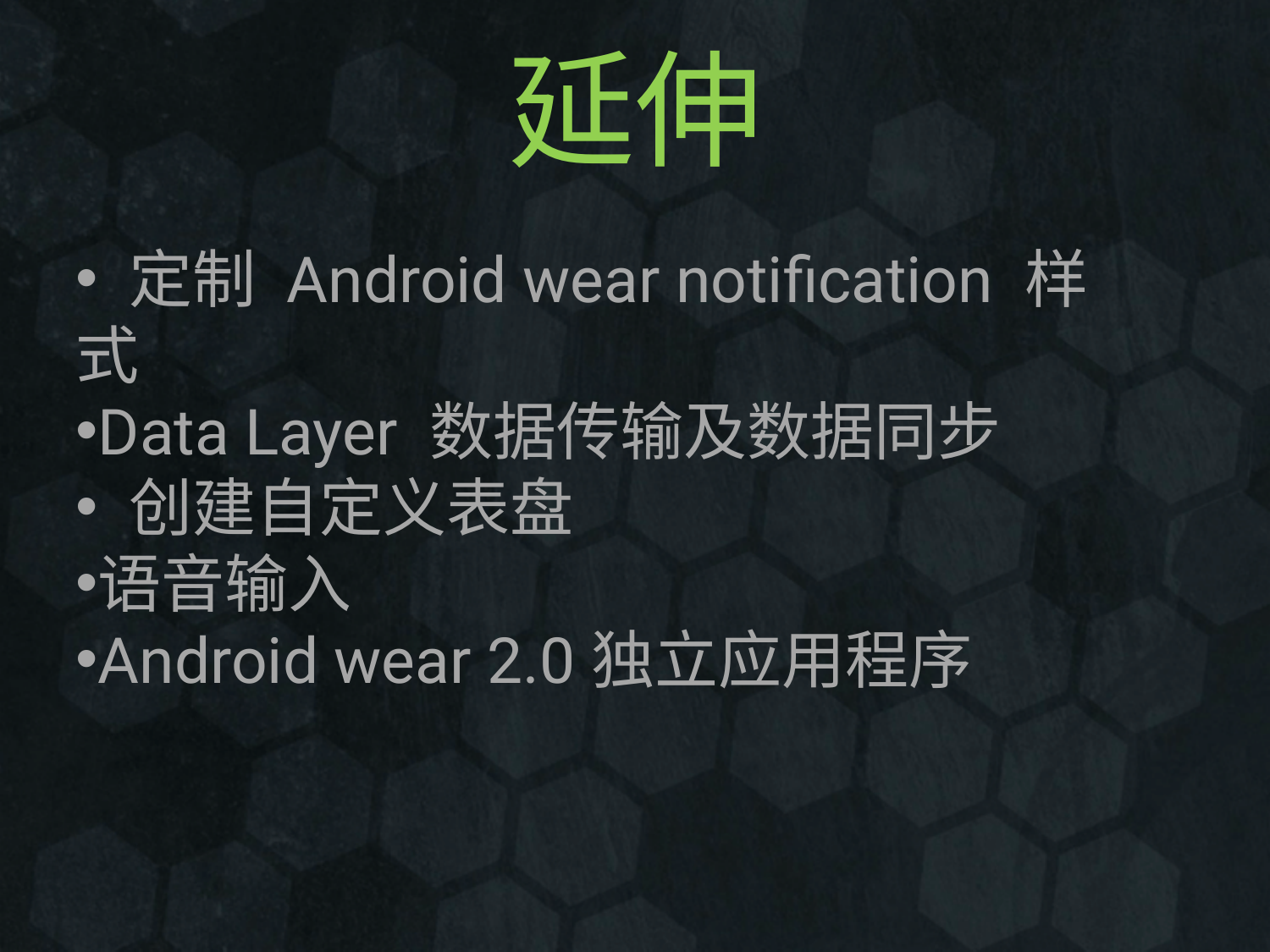

# 延伸
 定制 Android wear notification 样式
Data Layer 数据传输及数据同步
 创建自定义表盘
语音输入
Android wear 2.0独立应用程序